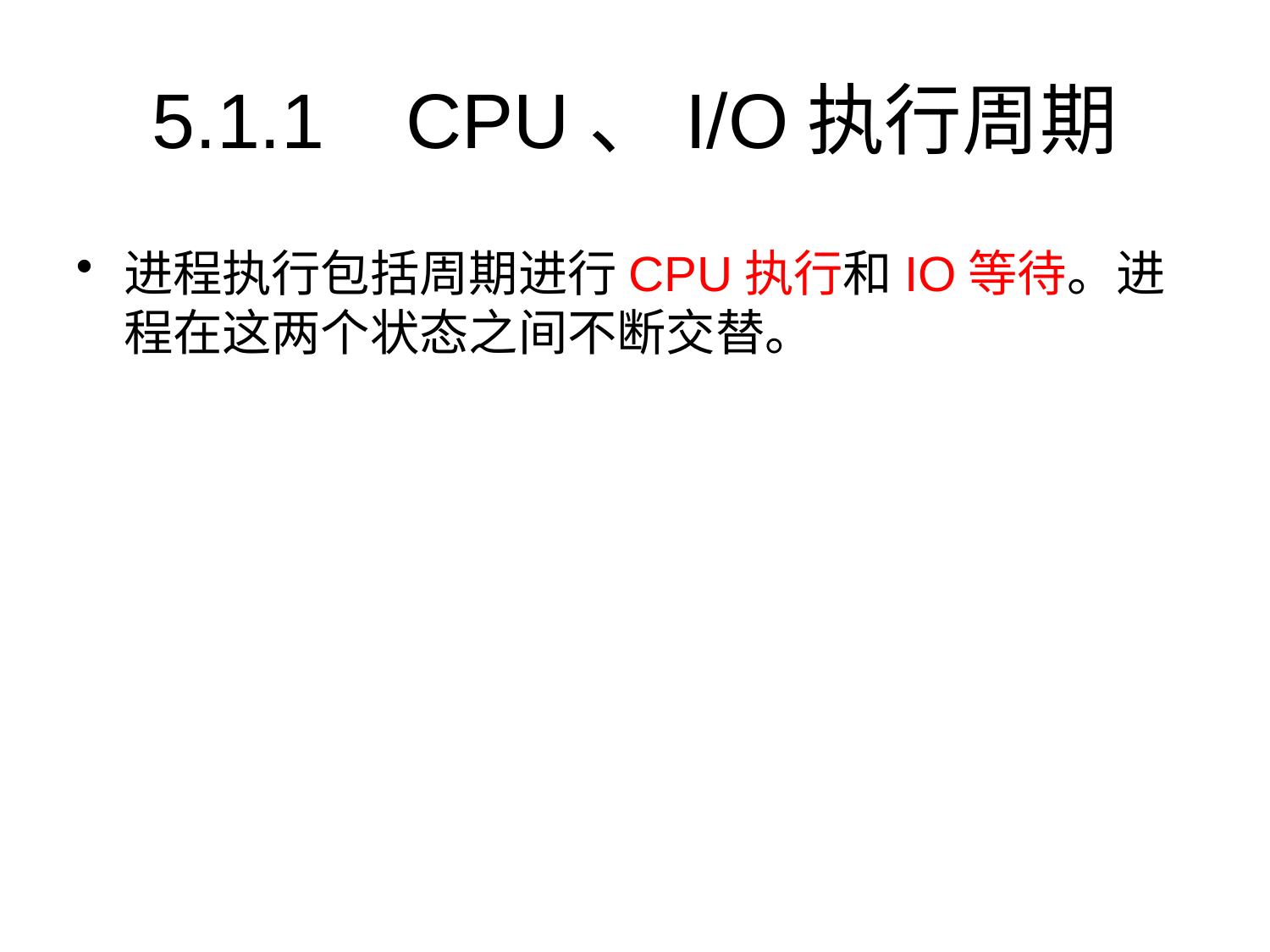

# 5.1.1	CPU、I/O执行周期

进程执行包括周期进行CPU执行和IO等待。进程在这两个状态之间不断交替。